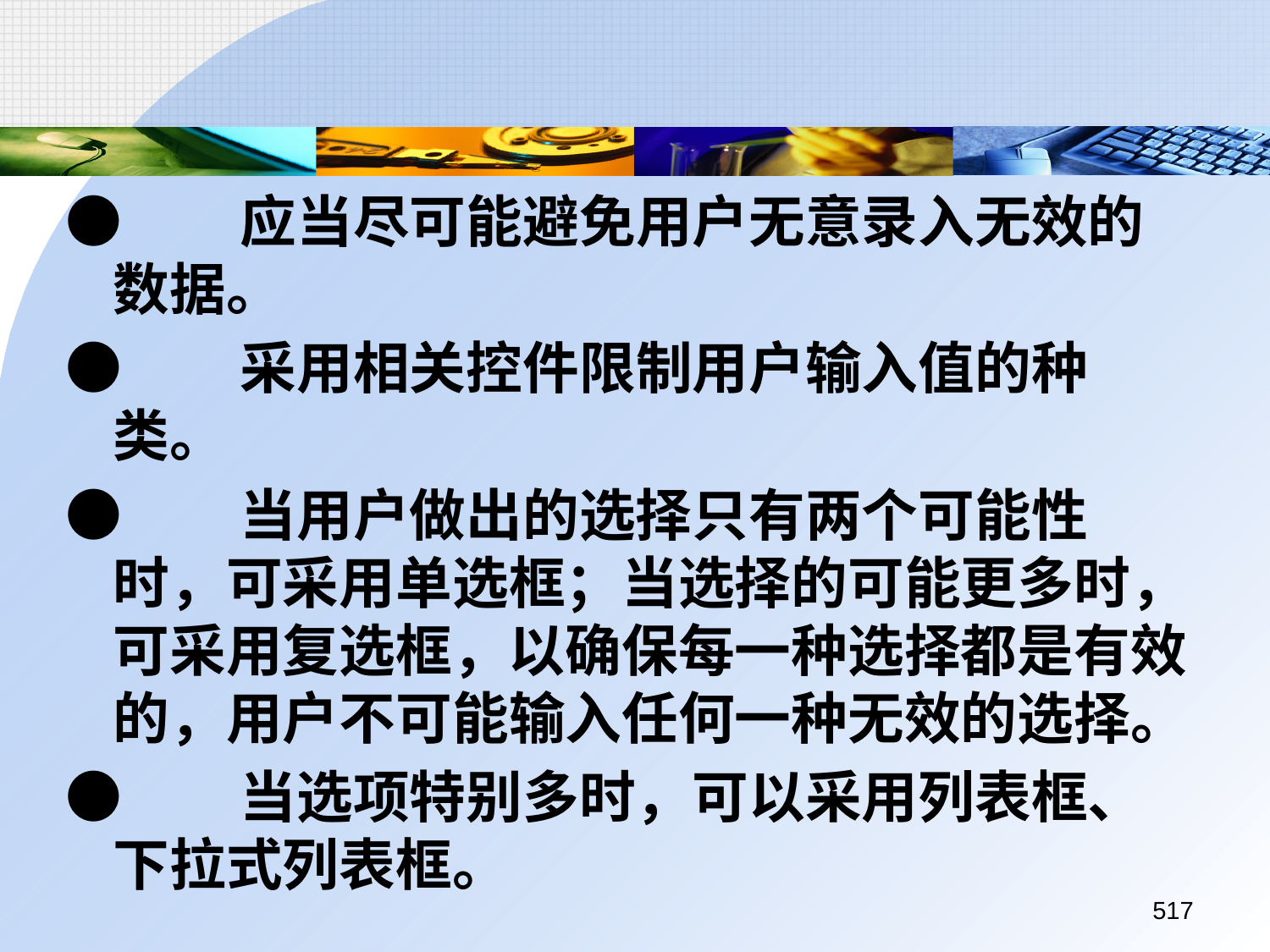

●	应当尽可能避免用户无意录入无效的数据。
●	采用相关控件限制用户输入值的种类。
●	当用户做出的选择只有两个可能性时，可采用单选框；当选择的可能更多时，可采用复选框，以确保每一种选择都是有效的，用户不可能输入任何一种无效的选择。
●	当选项特别多时，可以采用列表框、下拉式列表框。
517